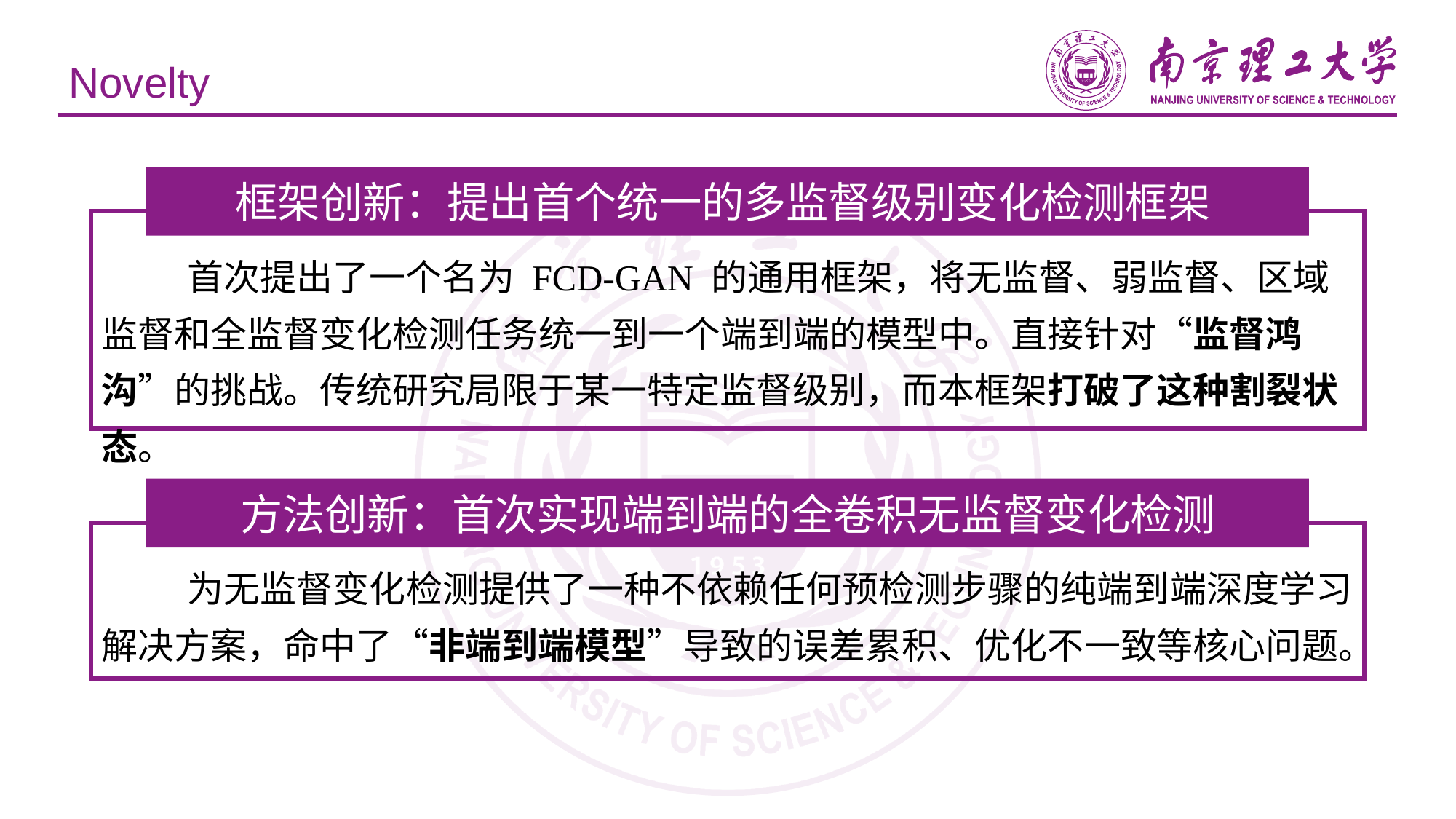

# Novelty
框架创新：提出首个统一的多监督级别变化检测框架

首次提出了一个名为 FCD-GAN 的通用框架，将无监督、弱监督、区域监督和全监督变化检测任务统一到一个端到端的模型中。直接针对“监督鸿沟”的挑战。传统研究局限于某一特定监督级别，而本框架打破了这种割裂状态。
方法创新：首次实现端到端的全卷积无监督变化检测

为无监督变化检测提供了一种不依赖任何预检测步骤的纯端到端深度学习解决方案，命中了“非端到端模型”导致的误差累积、优化不一致等核心问题。